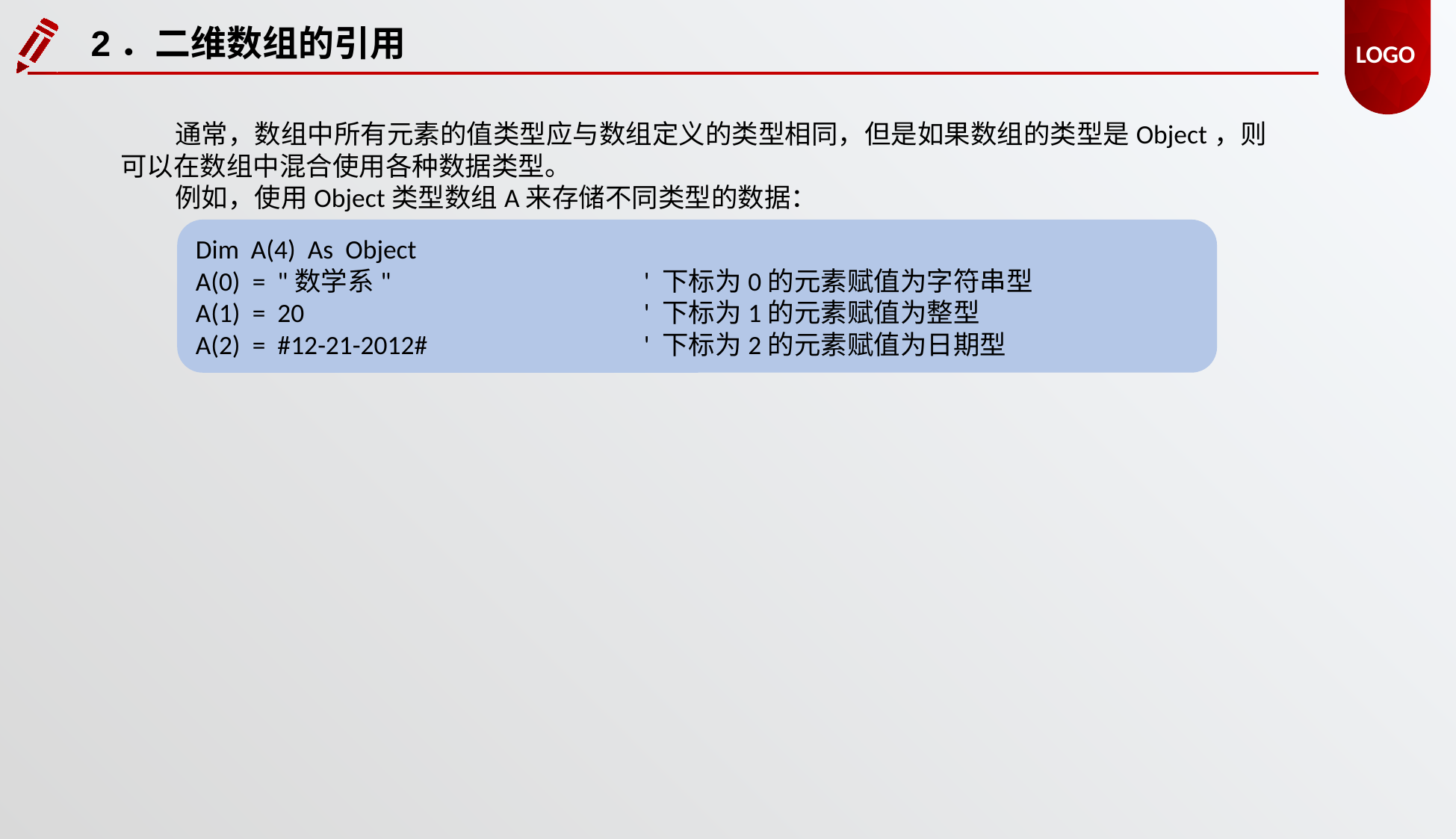

2．二维数组的引用
通常，数组中所有元素的值类型应与数组定义的类型相同，但是如果数组的类型是Object，则可以在数组中混合使用各种数据类型。
例如，使用Object类型数组A来存储不同类型的数据：
Dim  A(4)  As  Object
A(0)  =  "数学系"			' 下标为0的元素赋值为字符串型
A(1)  =  20				' 下标为1的元素赋值为整型
A(2)  =  #12-21-2012#		' 下标为2的元素赋值为日期型